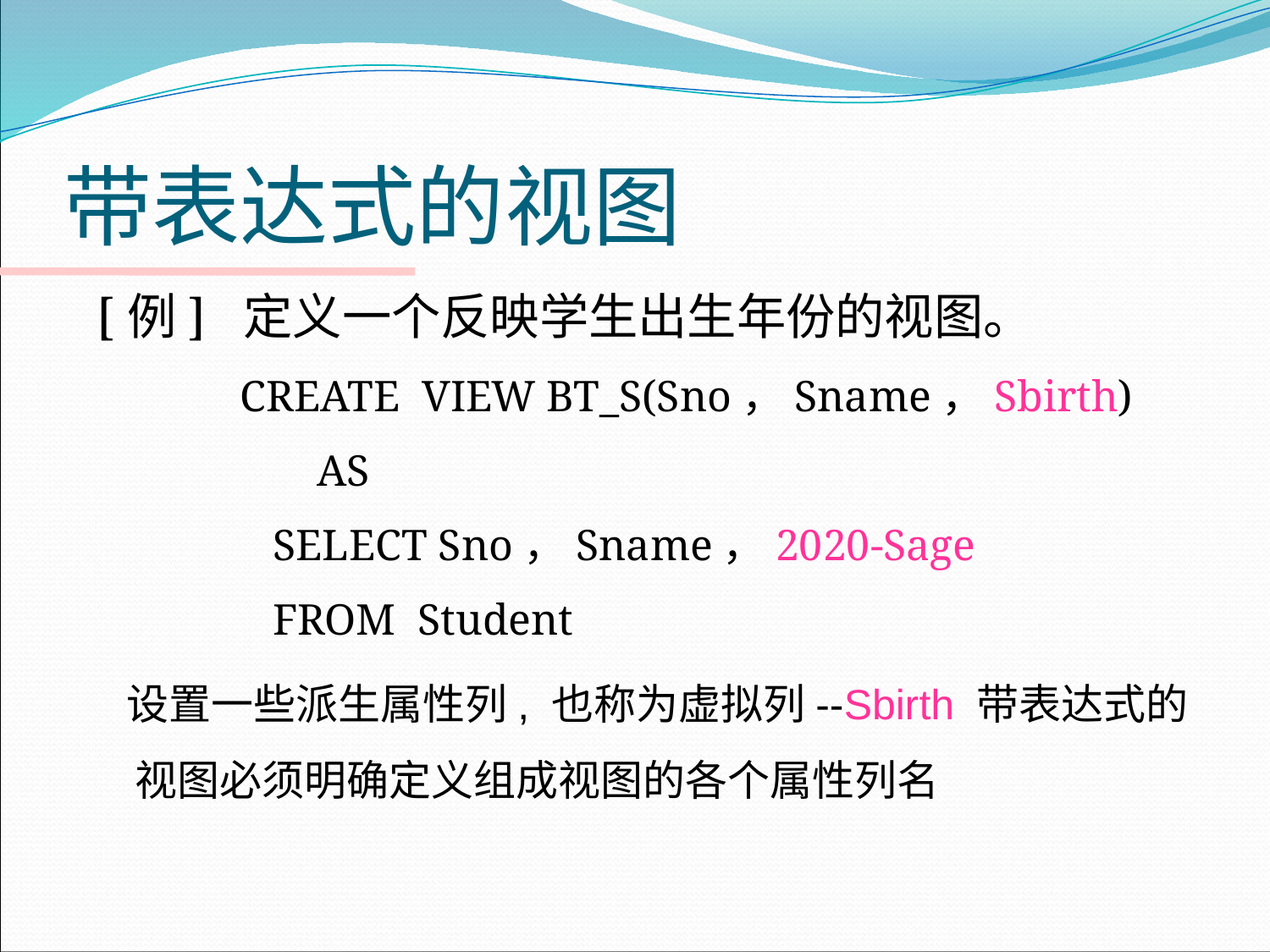

# 带表达式的视图
[例]  定义一个反映学生出生年份的视图。
        CREATE  VIEW BT_S(Sno，Sname，Sbirth)
               AS
           SELECT Sno，Sname，2020-Sage
           FROM  Student
  设置一些派生属性列, 也称为虚拟列--Sbirth 带表达式的视图必须明确定义组成视图的各个属性列名

382